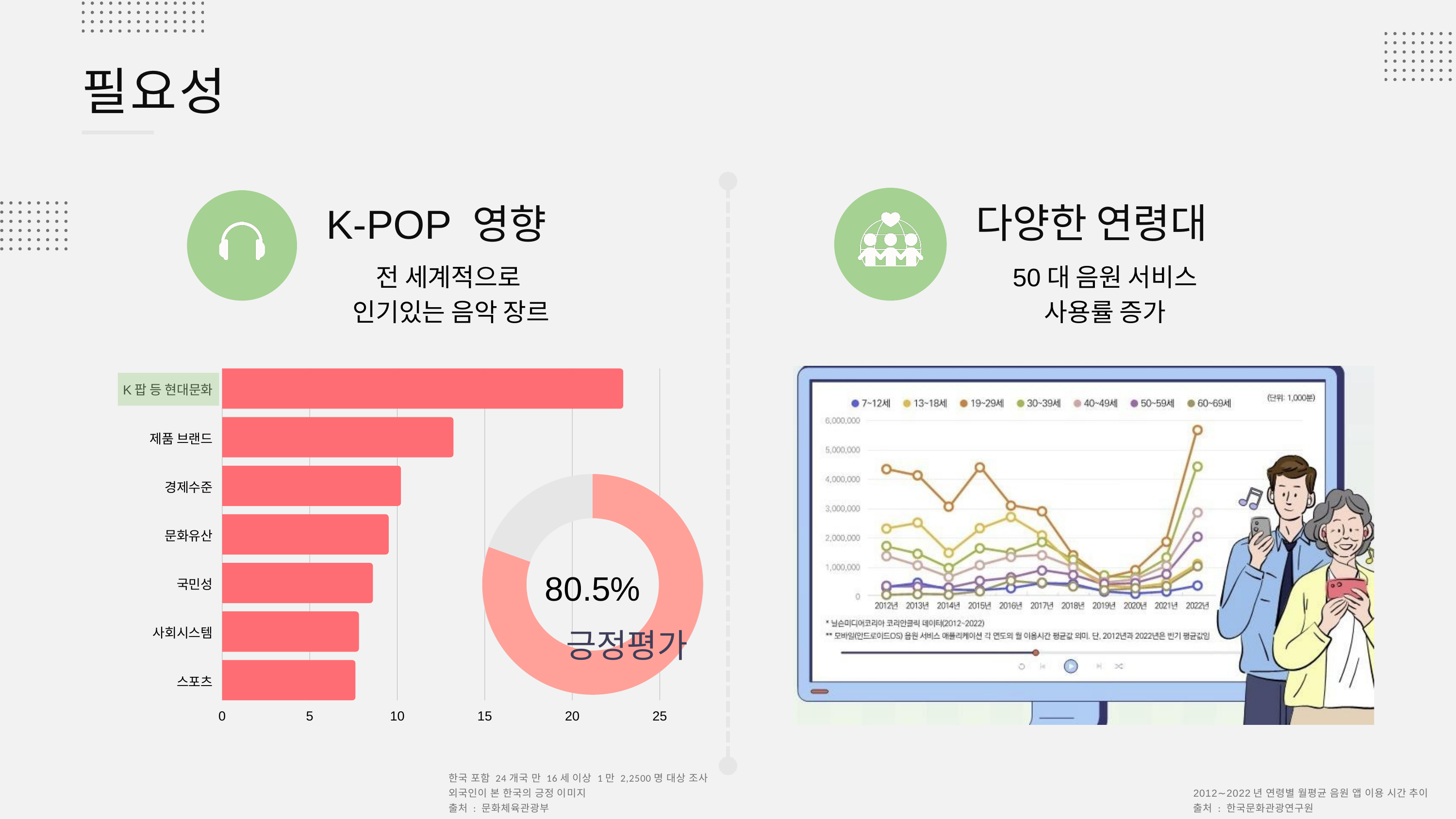

필요성

다양한 연령대

K-POP 영향

전 세계적으로
인기있는 음악 장르
50대 음원 서비스
사용률 증가

K팝 등 현대문화
제품 브랜드
경제수준
문화유산
국민성
사회시스템
스포츠
0
5
10
15
20
25

80.5%
긍정평가
한국 포함 24개국 만 16세 이상 1만 2,2500명 대상 조사
외국인이 본 한국의 긍정 이미지
출처 : 문화체육관광부
2012∼2022년 연령별 월평균 음원 앱 이용 시간 추이
출처 : 한국문화관광연구원